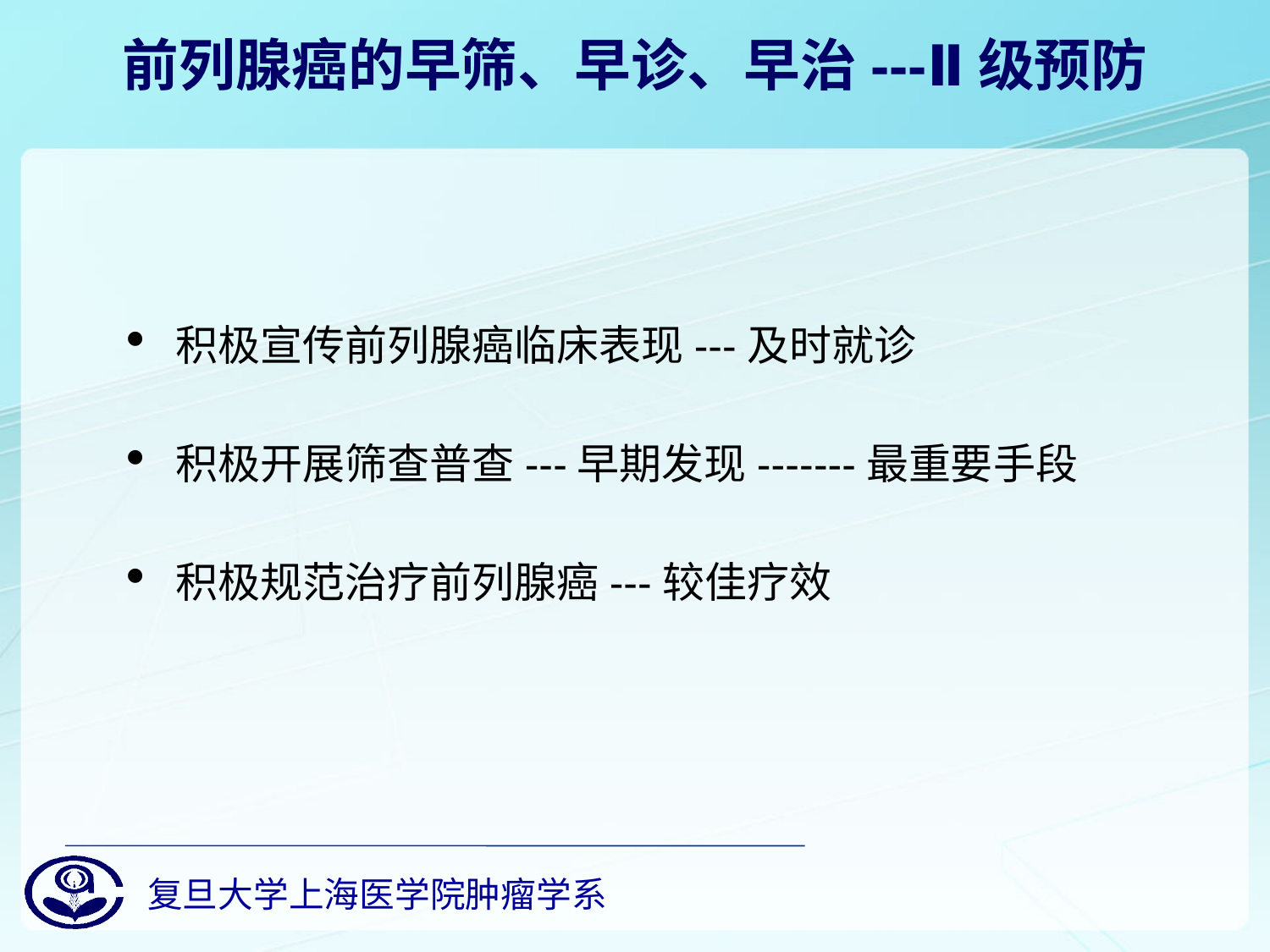

前列腺癌的早筛、早诊、早治---Ⅱ级预防

积极宣传前列腺癌临床表现---及时就诊

积极开展筛查普查---早期发现-------最重要手段

积极规范治疗前列腺癌---较佳疗效